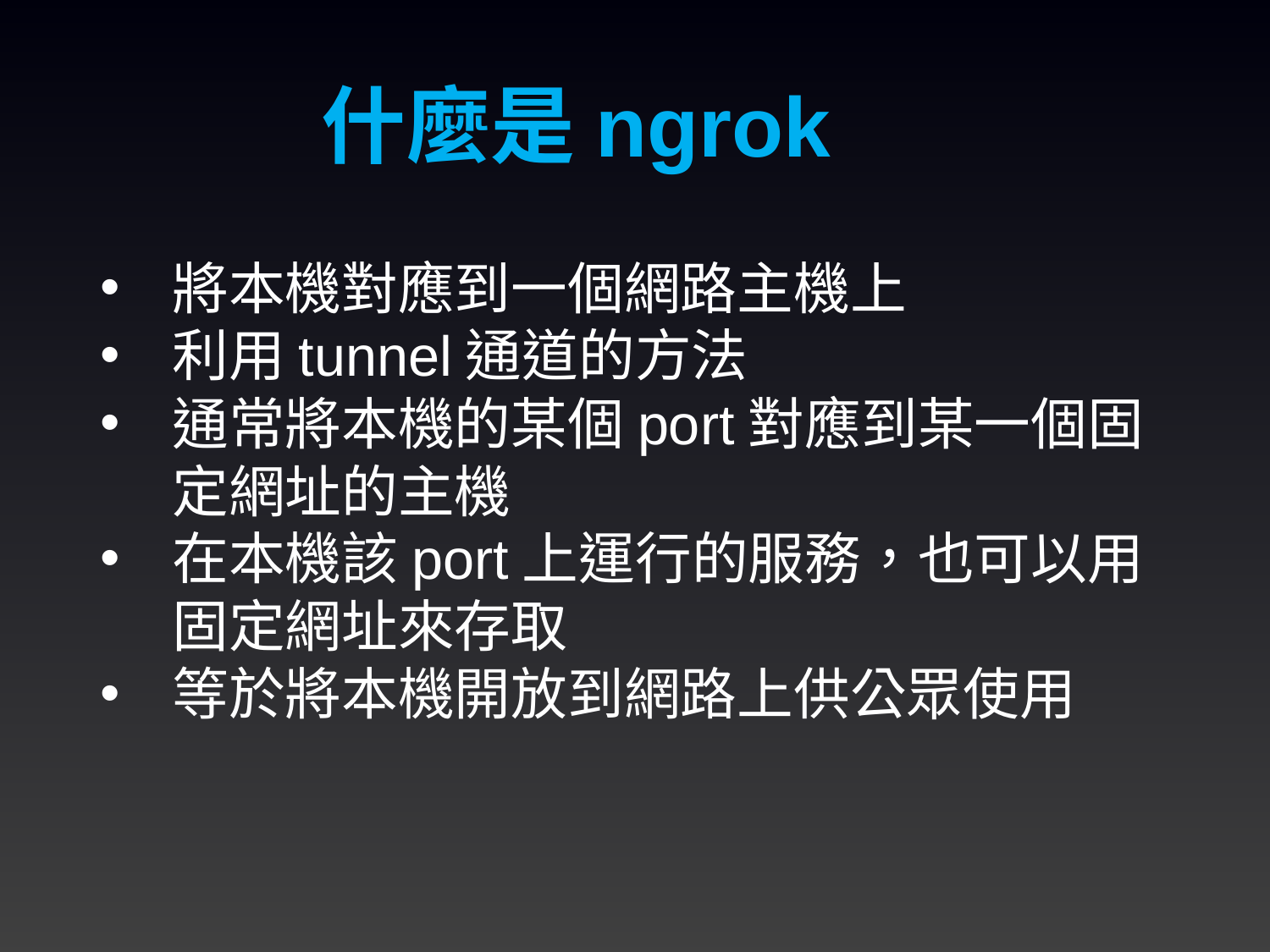

什麼是ngrok
將本機對應到一個網路主機上
利用tunnel通道的方法
通常將本機的某個port對應到某一個固定網址的主機
在本機該port上運行的服務，也可以用固定網址來存取
等於將本機開放到網路上供公眾使用